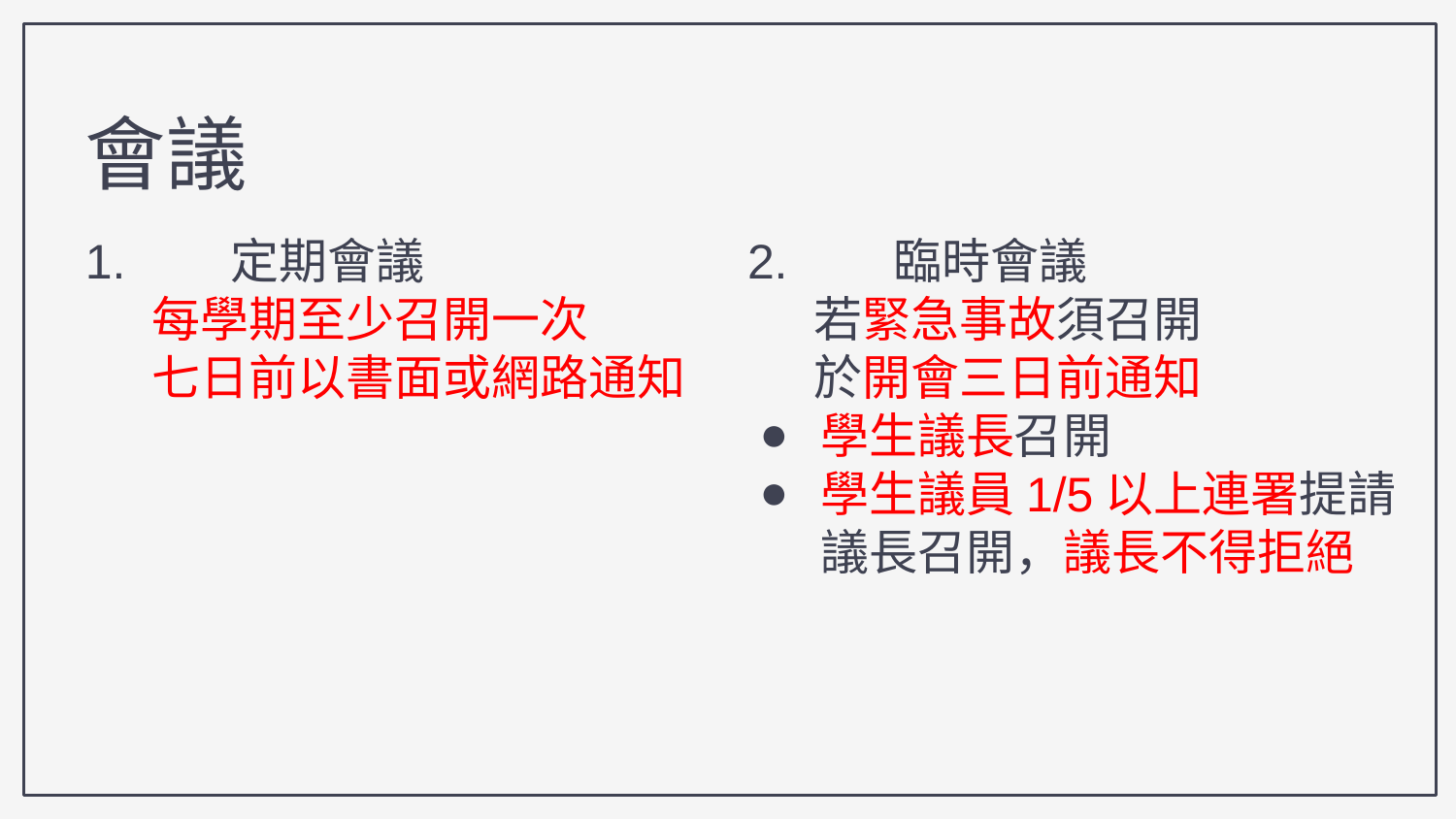

會議
1.	定期會議
     每學期至少召開一次
     七日前以書面或網路通知
2.	臨時會議
     若緊急事故須召開
     於開會三日前通知
學生議長召開
學生議員1/5以上連署提請議長召開，議長不得拒絕